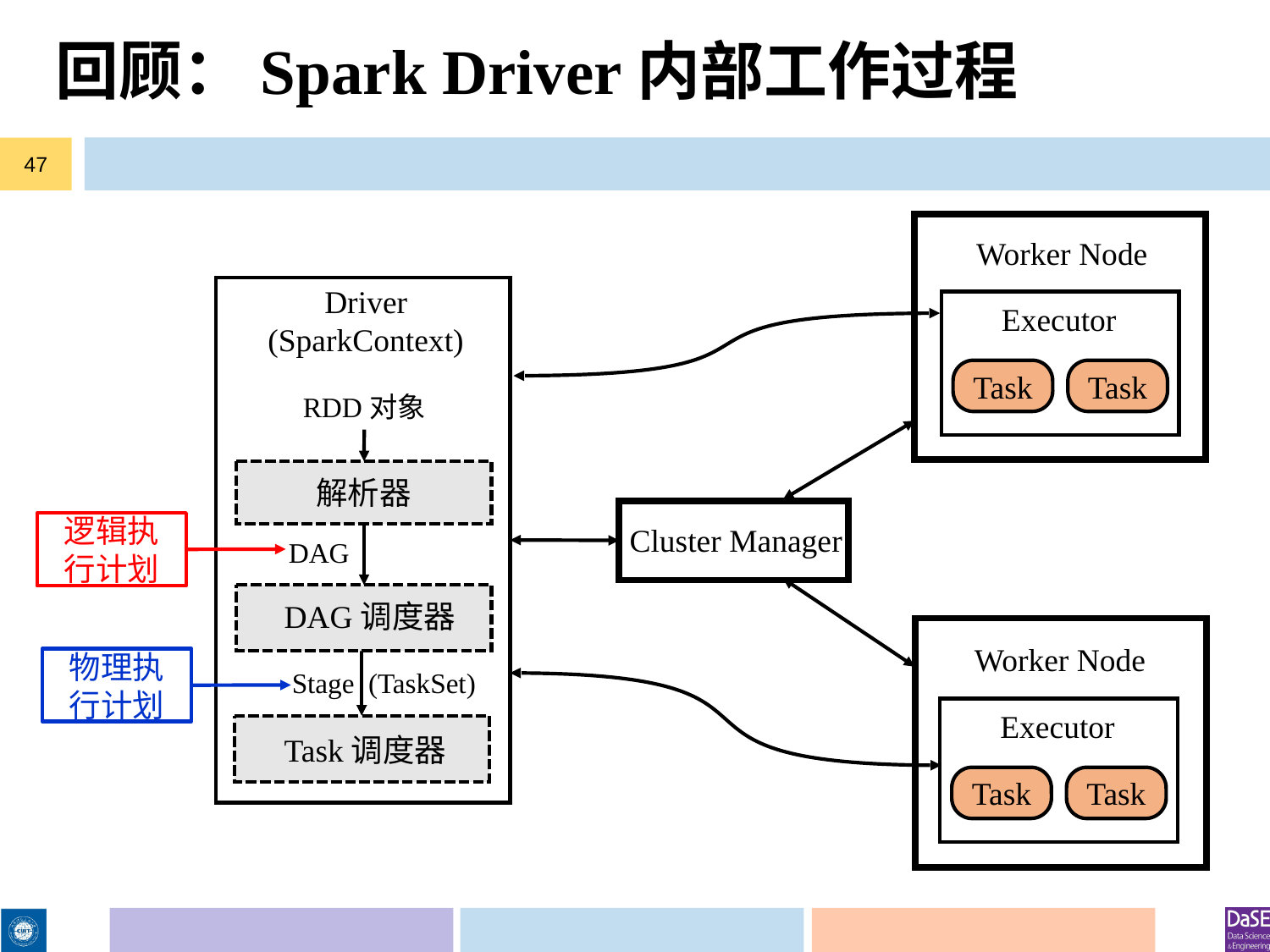

# 回顾：Spark Driver内部工作过程
47

Worker Node
Driver (SparkContext)

Executor
Task
Task
RDD对象

解析器

逻辑执行计划
Cluster Manager
DAG

DAG调度器

Worker Node
物理执行计划
Stage  (TaskSet)

Executor

Task调度器
Task
Task